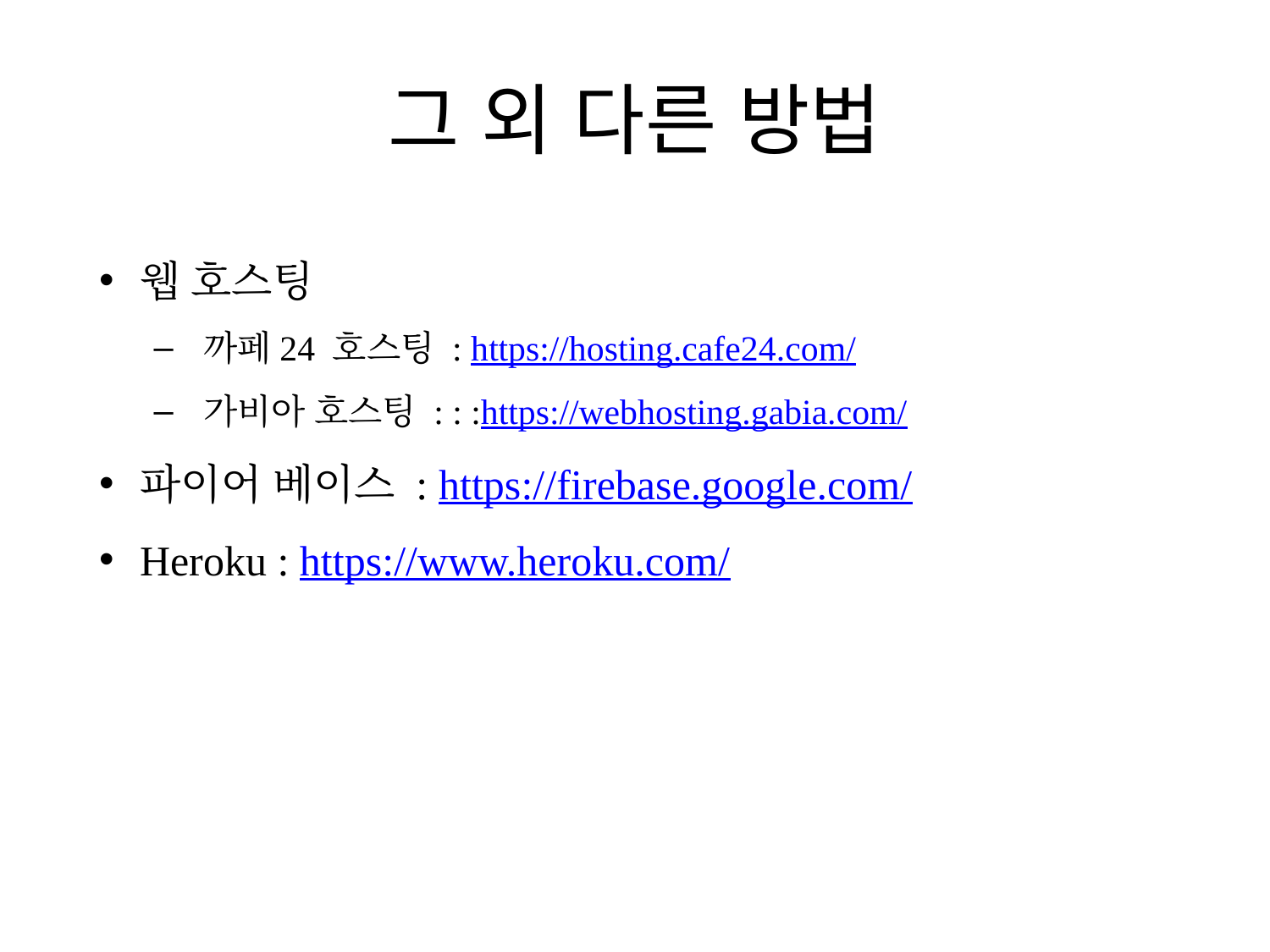

# 그 외 다른 방법
웹 호스팅
까페24 호스팅 : https://hosting.cafe24.com/
가비아 호스팅 : : :https://webhosting.gabia.com/
파이어 베이스 : https://firebase.google.com/
Heroku : https://www.heroku.com/